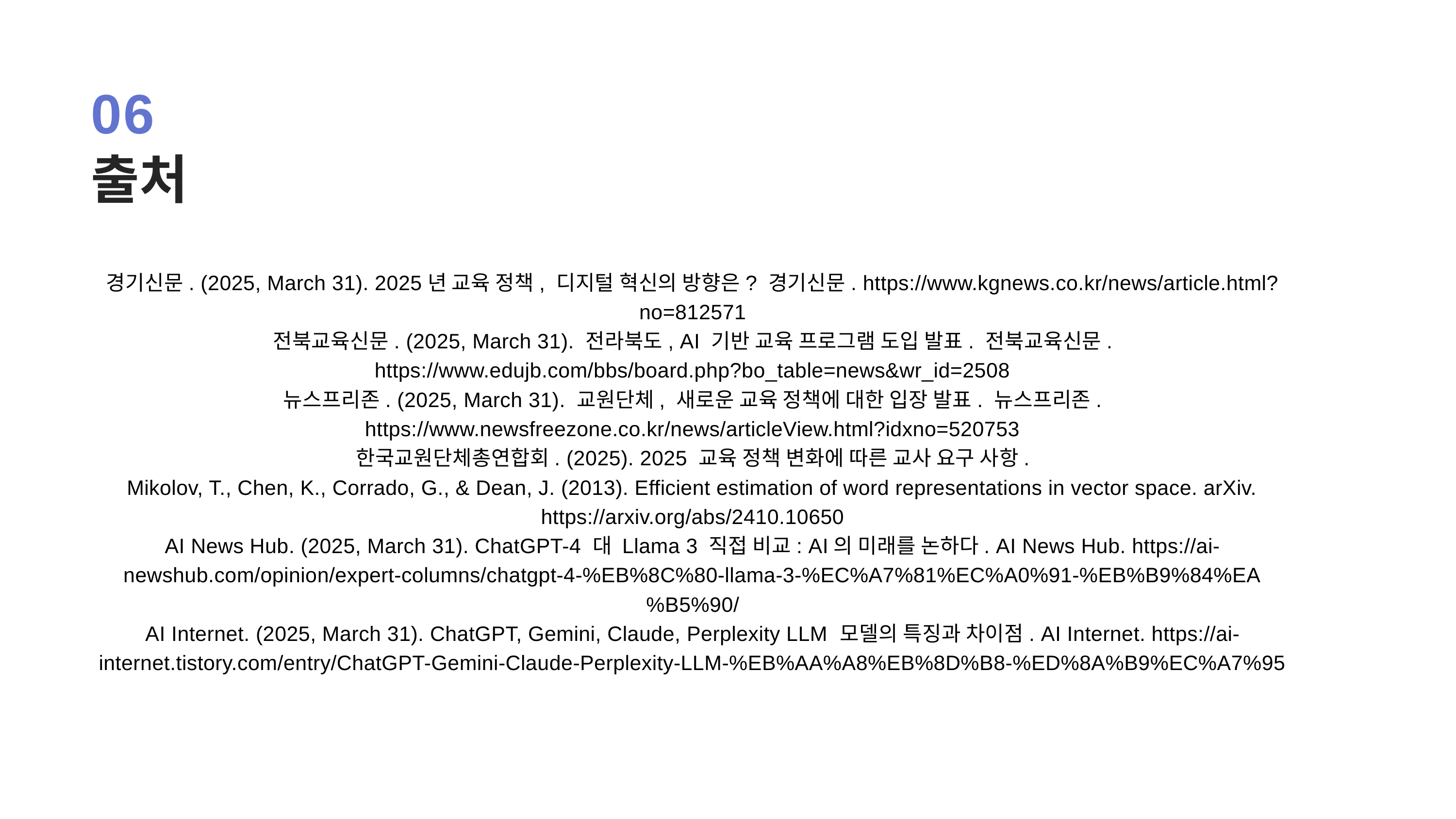

06
출처
경기신문. (2025, March 31). 2025년 교육 정책, 디지털 혁신의 방향은? 경기신문. https://www.kgnews.co.kr/news/article.html?no=812571
전북교육신문. (2025, March 31). 전라북도, AI 기반 교육 프로그램 도입 발표. 전북교육신문. https://www.edujb.com/bbs/board.php?bo_table=news&wr_id=2508
뉴스프리존. (2025, March 31). 교원단체, 새로운 교육 정책에 대한 입장 발표. 뉴스프리존. https://www.newsfreezone.co.kr/news/articleView.html?idxno=520753
한국교원단체총연합회. (2025). 2025 교육 정책 변화에 따른 교사 요구 사항.
Mikolov, T., Chen, K., Corrado, G., & Dean, J. (2013). Efficient estimation of word representations in vector space. arXiv. https://arxiv.org/abs/2410.10650
AI News Hub. (2025, March 31). ChatGPT-4 대 Llama 3 직접 비교: AI의 미래를 논하다. AI News Hub. https://ai-newshub.com/opinion/expert-columns/chatgpt-4-%EB%8C%80-llama-3-%EC%A7%81%EC%A0%91-%EB%B9%84%EA%B5%90/
AI Internet. (2025, March 31). ChatGPT, Gemini, Claude, Perplexity LLM 모델의 특징과 차이점. AI Internet. https://ai-internet.tistory.com/entry/ChatGPT-Gemini-Claude-Perplexity-LLM-%EB%AA%A8%EB%8D%B8-%ED%8A%B9%EC%A7%95